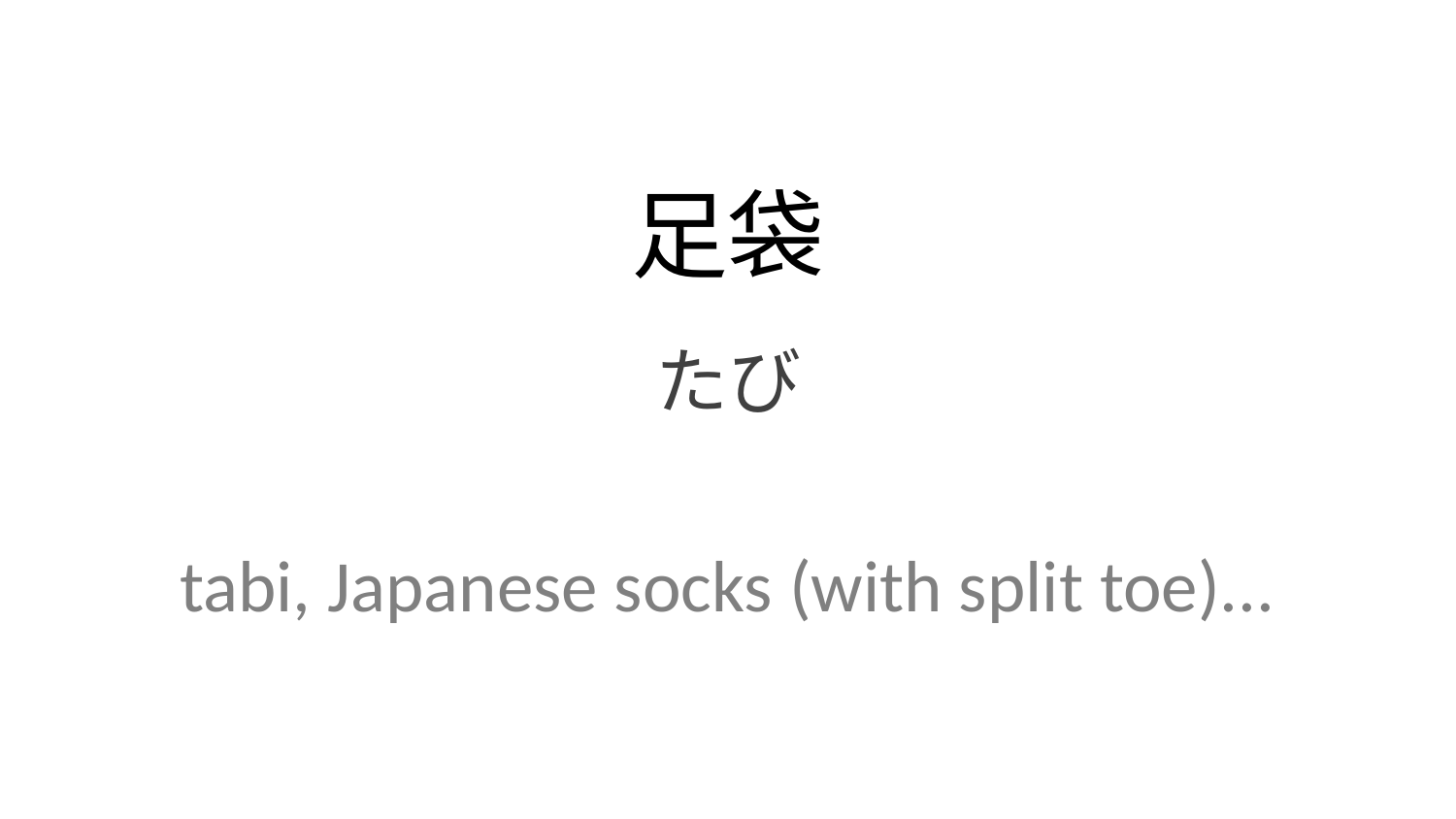

足袋

たび
tabi, Japanese socks (with split toe)...